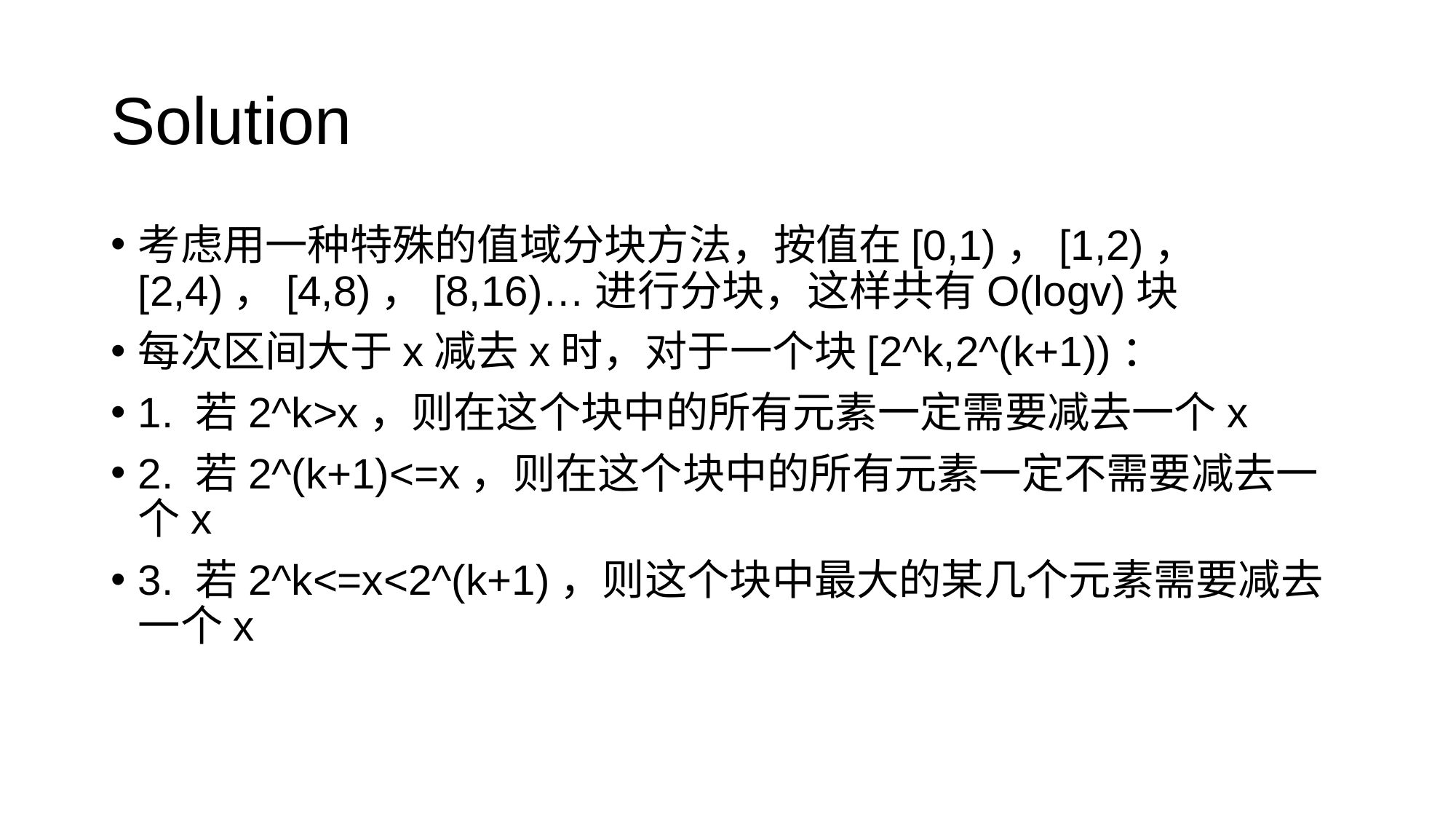

# Solution
考虑用一种特殊的值域分块方法，按值在[0,1)，[1,2)，[2,4)，[4,8)，[8,16)…进行分块，这样共有O(logv)块
每次区间大于x减去x时，对于一个块[2^k,2^(k+1))：
1. 若2^k>x，则在这个块中的所有元素一定需要减去一个x
2. 若2^(k+1)<=x，则在这个块中的所有元素一定不需要减去一个x
3. 若2^k<=x<2^(k+1)，则这个块中最大的某几个元素需要减去一个x